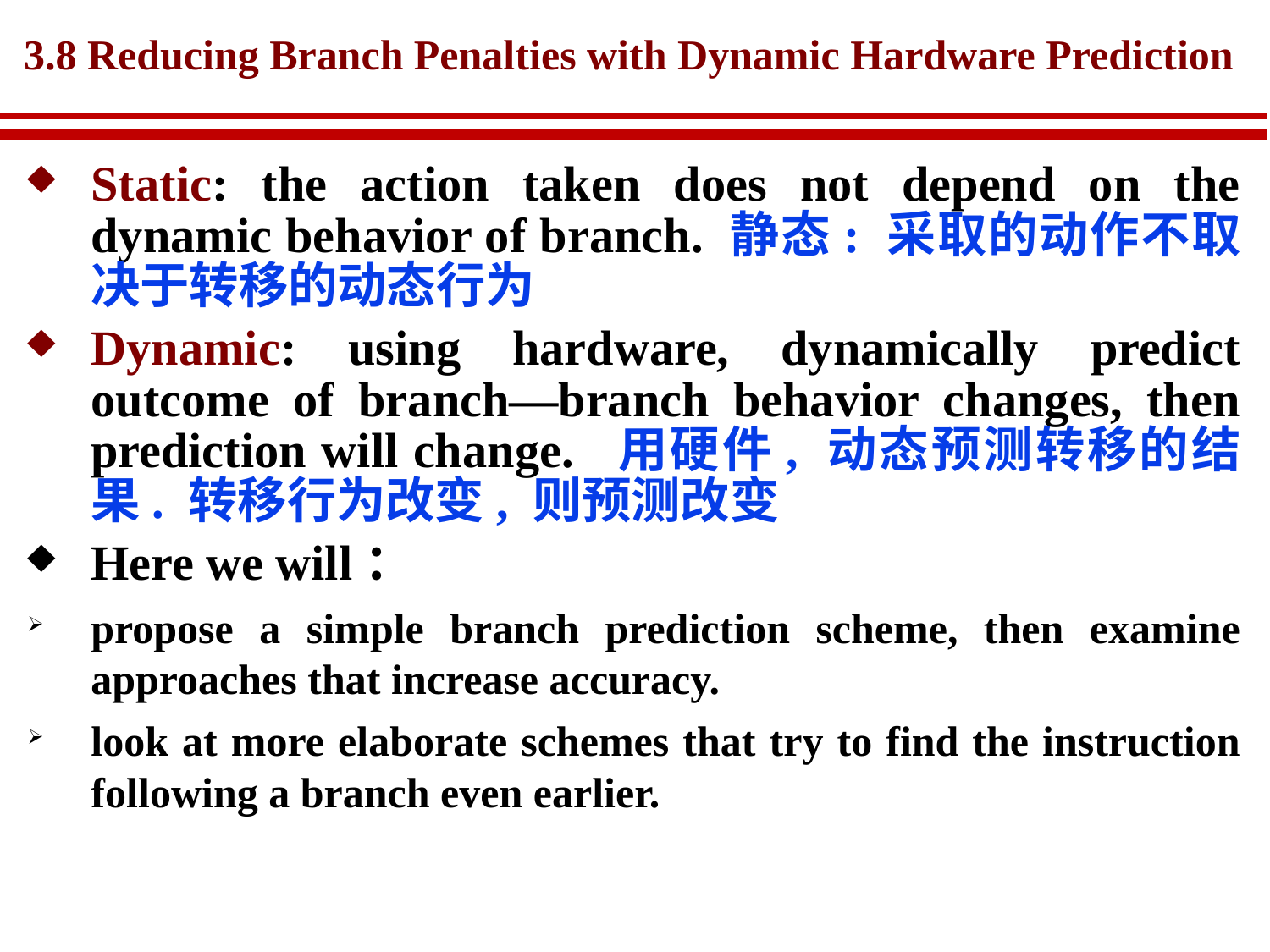

# 3.8 Reducing Branch Penalties with Dynamic Hardware Prediction
Static: the action taken does not depend on the dynamic behavior of branch. 静态: 采取的动作不取决于转移的动态行为
Dynamic: using hardware, dynamically predict outcome of branch—branch behavior changes, then prediction will change.  用硬件, 动态预测转移的结果. 转移行为改变, 则预测改变
Here we will：
propose a simple branch prediction scheme, then examine approaches that increase accuracy.
look at more elaborate schemes that try to find the instruction following a branch even earlier.